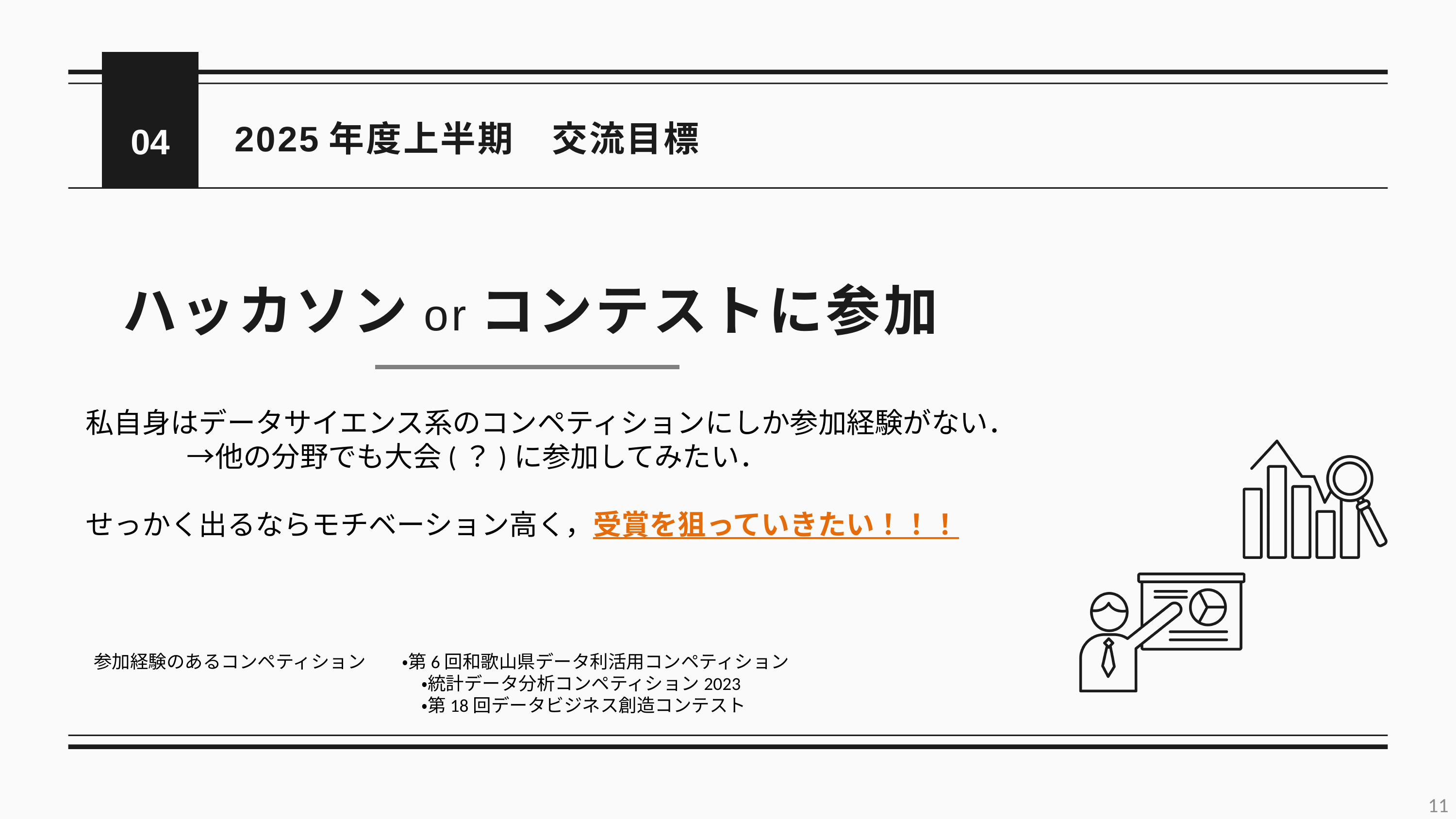

04
2025年度上半期　交流目標

ハッカソンorコンテストに参加

私自身はデータサイエンス系のコンペティションにしか参加経験がない．
	　→他の分野でも大会(？)に参加してみたい．

せっかく出るならモチベーション高く，受賞を狙っていきたい！！！

参加経験のあるコンペティション　　・第6回和歌山県データ利活用コンペティション
			　　　　・統計データ分析コンペティション2023
			　　　　・第18回データビジネス創造コンテスト

11